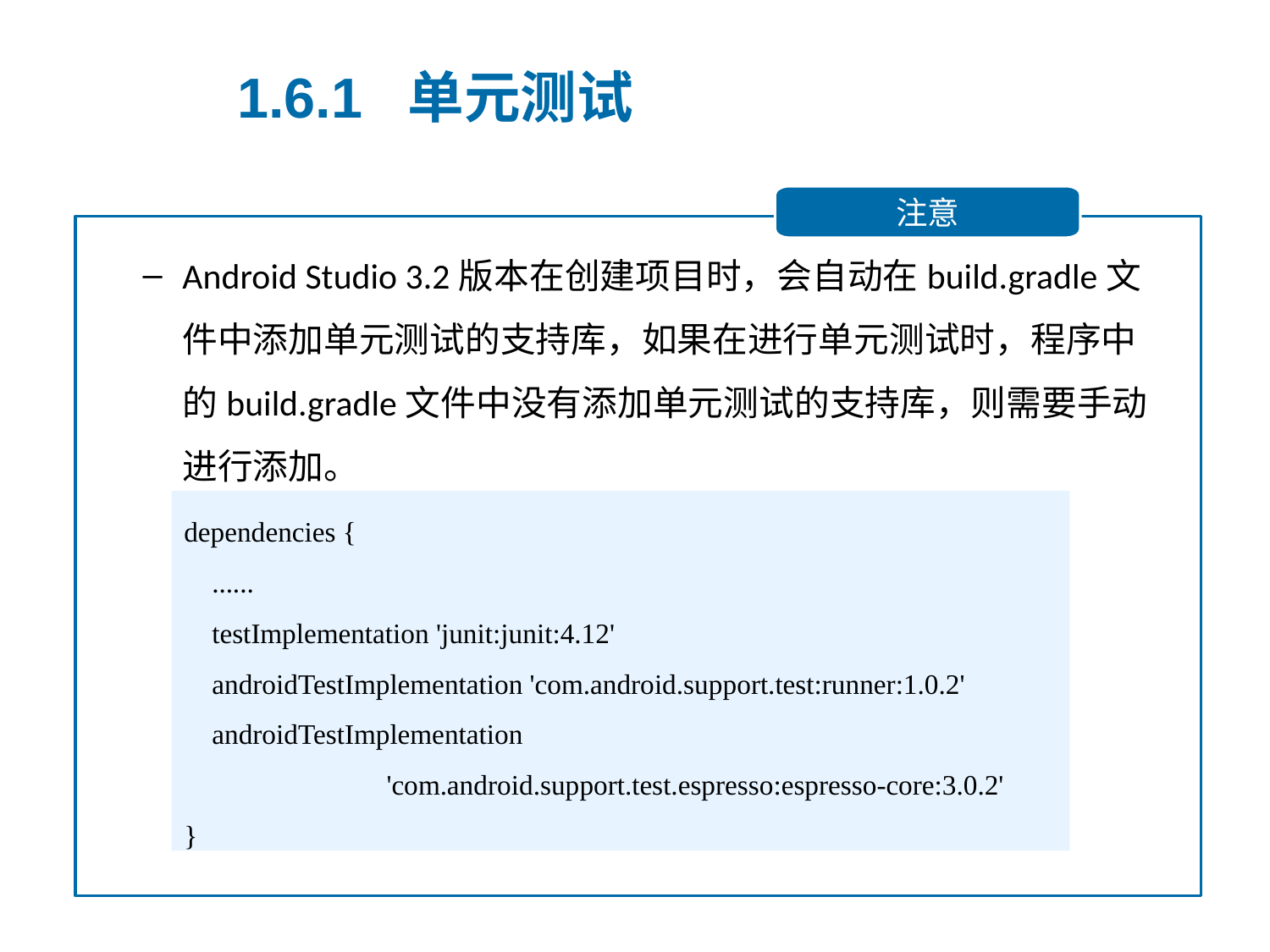

1.6.1  单元测试

注意

Android Studio 3.2版本在创建项目时，会自动在build.gradle文件中添加单元测试的支持库，如果在进行单元测试时，程序中的build.gradle文件中没有添加单元测试的支持库，则需要手动进行添加。
dependencies {
    ......
    testImplementation 'junit:junit:4.12'
    androidTestImplementation 'com.android.support.test:runner:1.0.2'
    androidTestImplementation
                             'com.android.support.test.espresso:espresso-core:3.0.2'
}